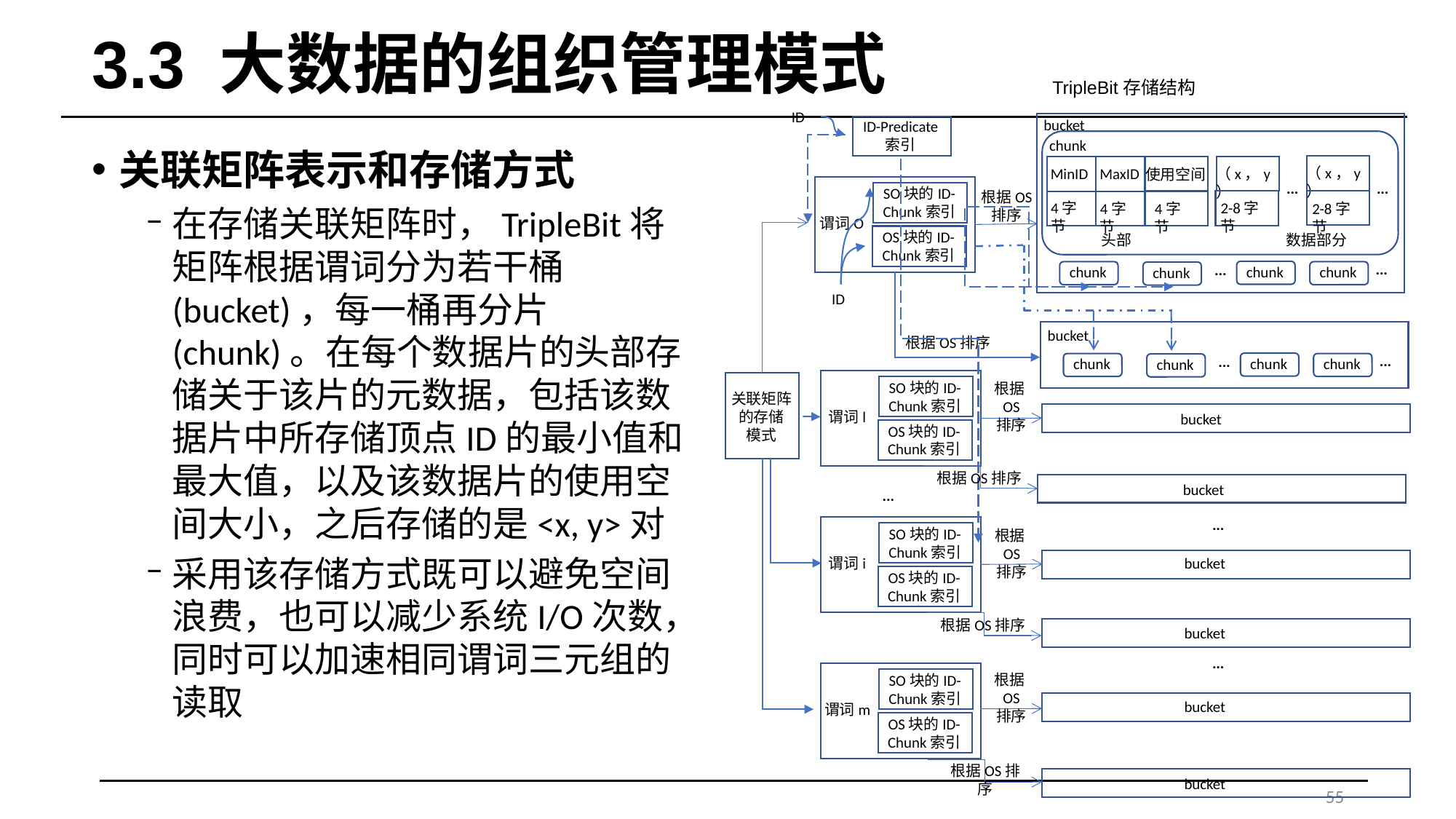

# 3.3 大数据的组织管理模式
TripleBit存储结构
ID
bucket

chunk

（x，y）

2-8字节

（x，y）

2-8字节

MinID
MaxID
使用空间
...

4字节
4字节
4字节
头部
数据部分
...
chunk

chunk

chunk

chunk

ID-Predicate
索引

...

谓词O
SO块的ID-Chunk索引

OS块的ID-Chunk索引

根据OS
排序
...
ID
bucket

...
chunk

chunk

chunk

chunk

根据OS排序
...

谓词l
SO块的ID-Chunk索引

OS块的ID-Chunk索引

关联矩阵的存储
模式
根据OS
排序

bucket
根据OS排序

bucket
...
...

谓词i
SO块的ID-Chunk索引

OS块的ID-Chunk索引

根据OS
排序
bucket

根据OS排序
bucket

...

谓词m
SO块的ID-Chunk索引

OS块的ID-Chunk索引

根据OS
排序
bucket

根据OS排序

bucket
关联矩阵表示和存储方式
在存储关联矩阵时，TripleBit将矩阵根据谓词分为若干桶(bucket)，每一桶再分片(chunk)。在每个数据片的头部存储关于该片的元数据，包括该数据片中所存储顶点ID的最小值和最大值，以及该数据片的使用空间大小，之后存储的是<x, y>对
采用该存储方式既可以避免空间浪费，也可以减少系统I/O次数，同时可以加速相同谓词三元组的读取
55